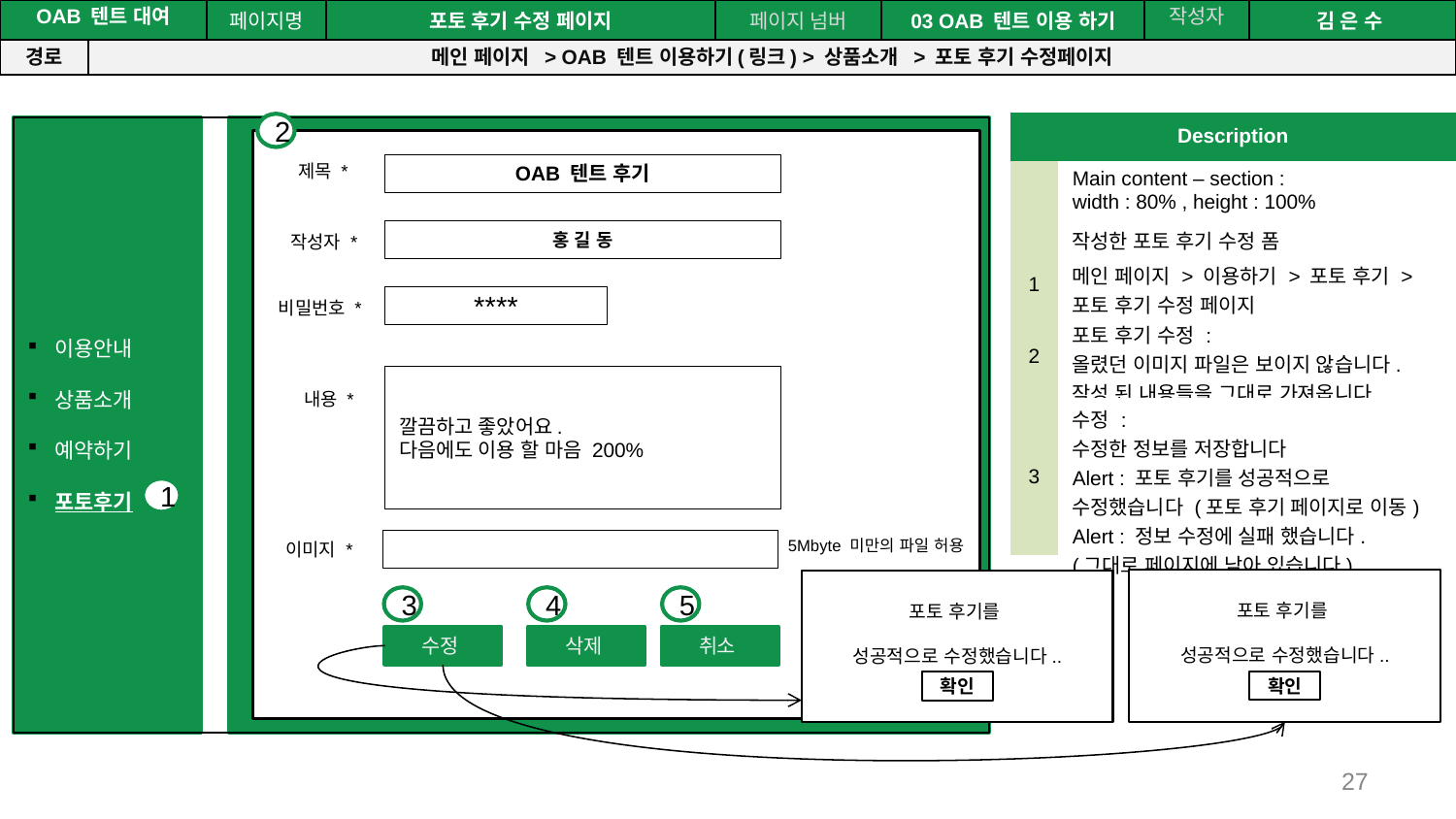

공간(오피스) 대여 시스템
| OAB 텐트 대여 |  | 페이지명 | 포토 후기 수정 페이지 | 페이지 넘버 | 03 OAB 텐트 이용 하기 | 작성자 | 김 은 수 |
| --- | --- | --- | --- | --- | --- | --- | --- |
| 경로 | 메인 페이지 > OAB 텐트 이용하기(링크) > 상품소개 > 포토 후기 수정페이지 |  |  |  |  |  |  |
| Description |  |
| --- | --- |
|  | Main content – section : width : 80% , height : 100% |
|  | 작성한 포토 후기 수정 폼 |
| 1 | 메인 페이지 > 이용하기 > 포토 후기 > 포토 후기 수정 페이지 |
| 2 | 포토 후기 수정 : 올렸던 이미지 파일은 보이지 않습니다. 작성 된 내용들을 그대로 가져옵니다. |
| 3 | 수정 : 수정한 정보를 저장합니다 Alert : 포토 후기를 성공적으로 수정했습니다 (포토 후기 페이지로 이동) Alert : 정보 수정에 실패 했습니다. (그대로 페이지에 남아 있습니다) |
2

이용안내
상품소개
예약하기
포토후기

제목 *
OAB 텐트 후기
홍 길 동
작성자 *
****
비밀번호 *
깔끔하고 좋았어요.
다음에도 이용 할 마음 200%
내용 *
5Mbyte 미만의 파일 허용

이미지 *
1
포토 후기를
성공적으로 수정했습니다..
확인
포토 후기를
성공적으로 수정했습니다..
확인
3
4
5
수정
삭제
취소
27